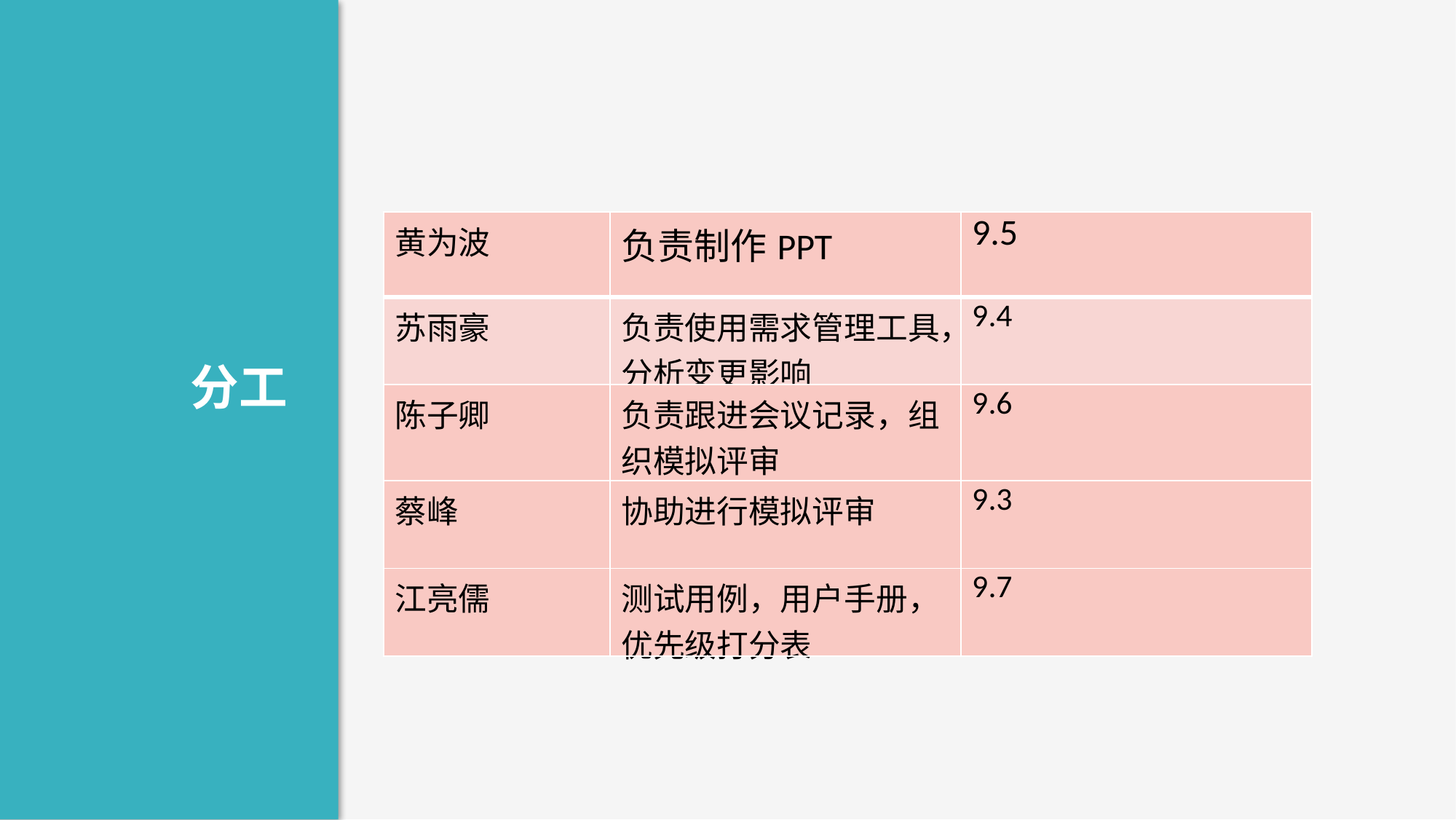

| 黄为波 | 负责制作PPT | 9.5 |
| --- | --- | --- |
| 苏雨豪 | 负责使用需求管理工具，分析变更影响 | 9.4 |
| 陈子卿 | 负责跟进会议记录，组织模拟评审 | 9.6 |
| 蔡峰 | 协助进行模拟评审 | 9.3 |
| 江亮儒 | 测试用例，用户手册，优先级打分表 | 9.7 |
分工